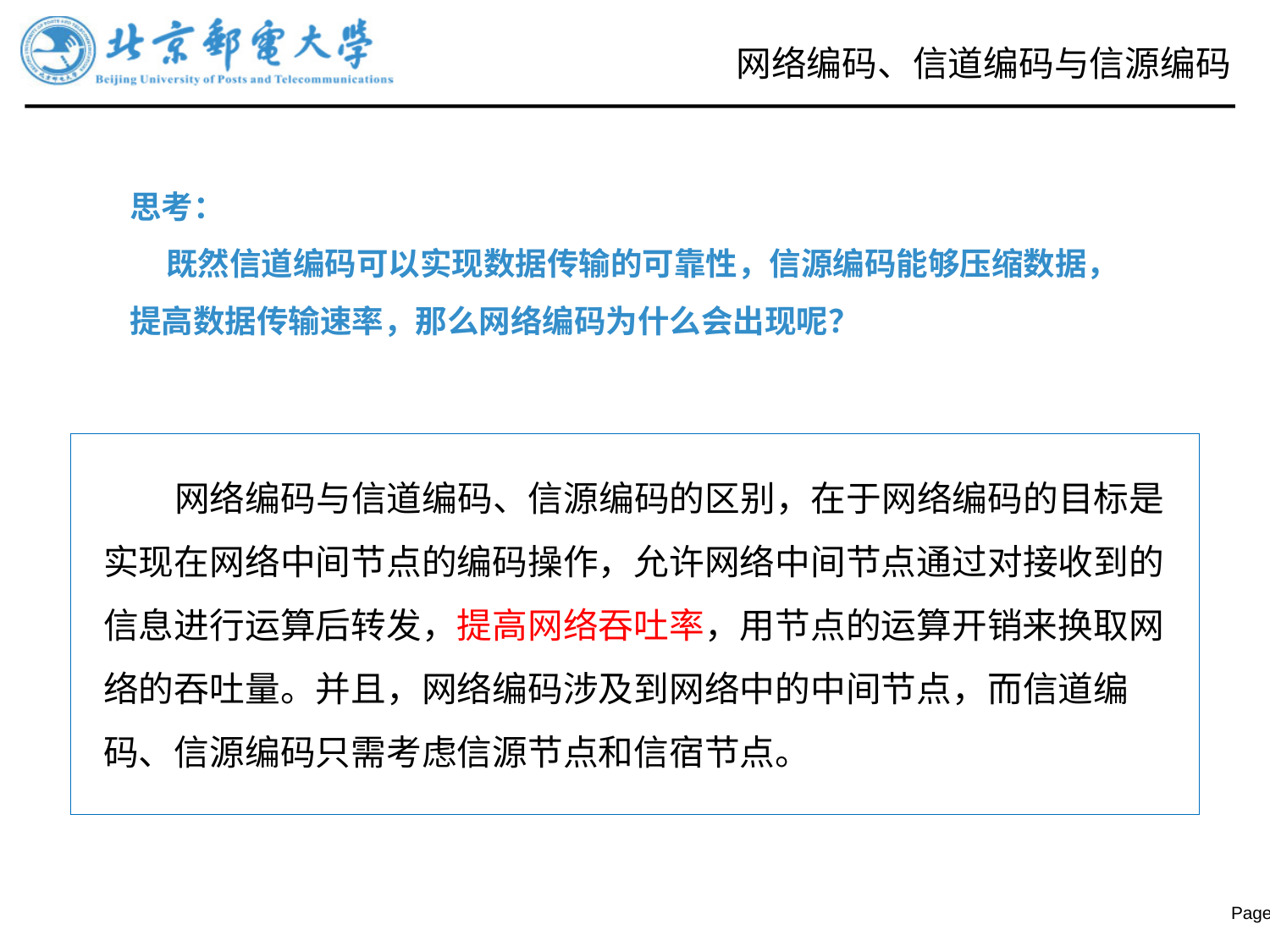

# 网络编码、信道编码与信源编码
思考：
    既然信道编码可以实现数据传输的可靠性，信源编码能够压缩数据，提高数据传输速率，那么网络编码为什么会出现呢？

        网络编码与信道编码、信源编码的区别，在于网络编码的目标是实现在网络中间节点的编码操作，允许网络中间节点通过对接收到的信息进行运算后转发，提高网络吞吐率，用节点的运算开销来换取网络的吞吐量。并且，网络编码涉及到网络中的中间节点，而信道编码、信源编码只需考虑信源节点和信宿节点。